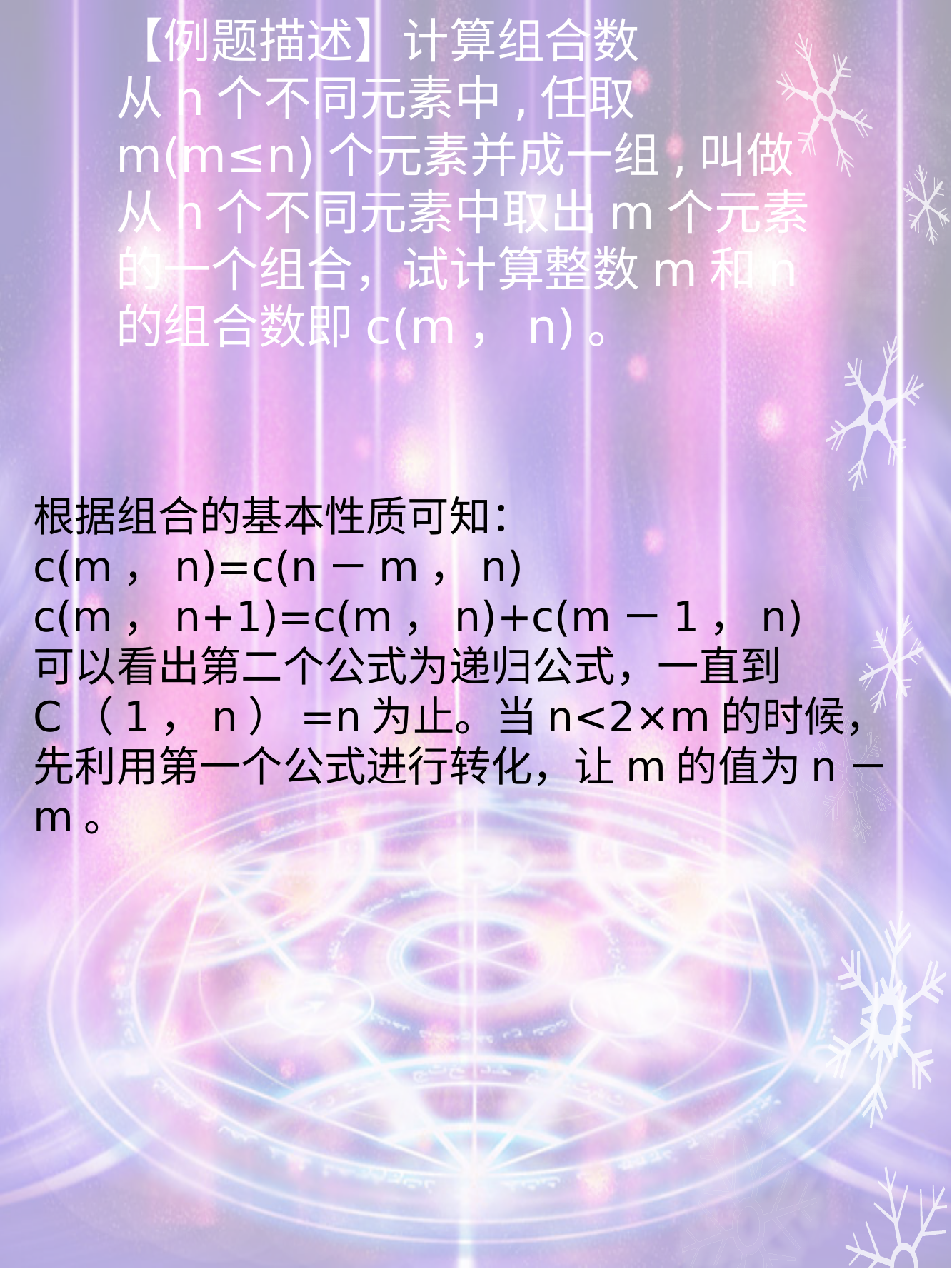

# 【例题描述】计算组合数 从n个不同元素中,任取m(m≤n)个元素并成一组,叫做从n个不同元素中取出m个元素的一个组合，试计算整数m和n的组合数即c(m，n)。
根据组合的基本性质可知：
c(m，n)=c(n－m，n)
c(m，n+1)=c(m，n)+c(m－1，n)
可以看出第二个公式为递归公式，一直到C（1，n）=n为止。当n<2×m的时候，先利用第一个公式进行转化，让m的值为n－m。